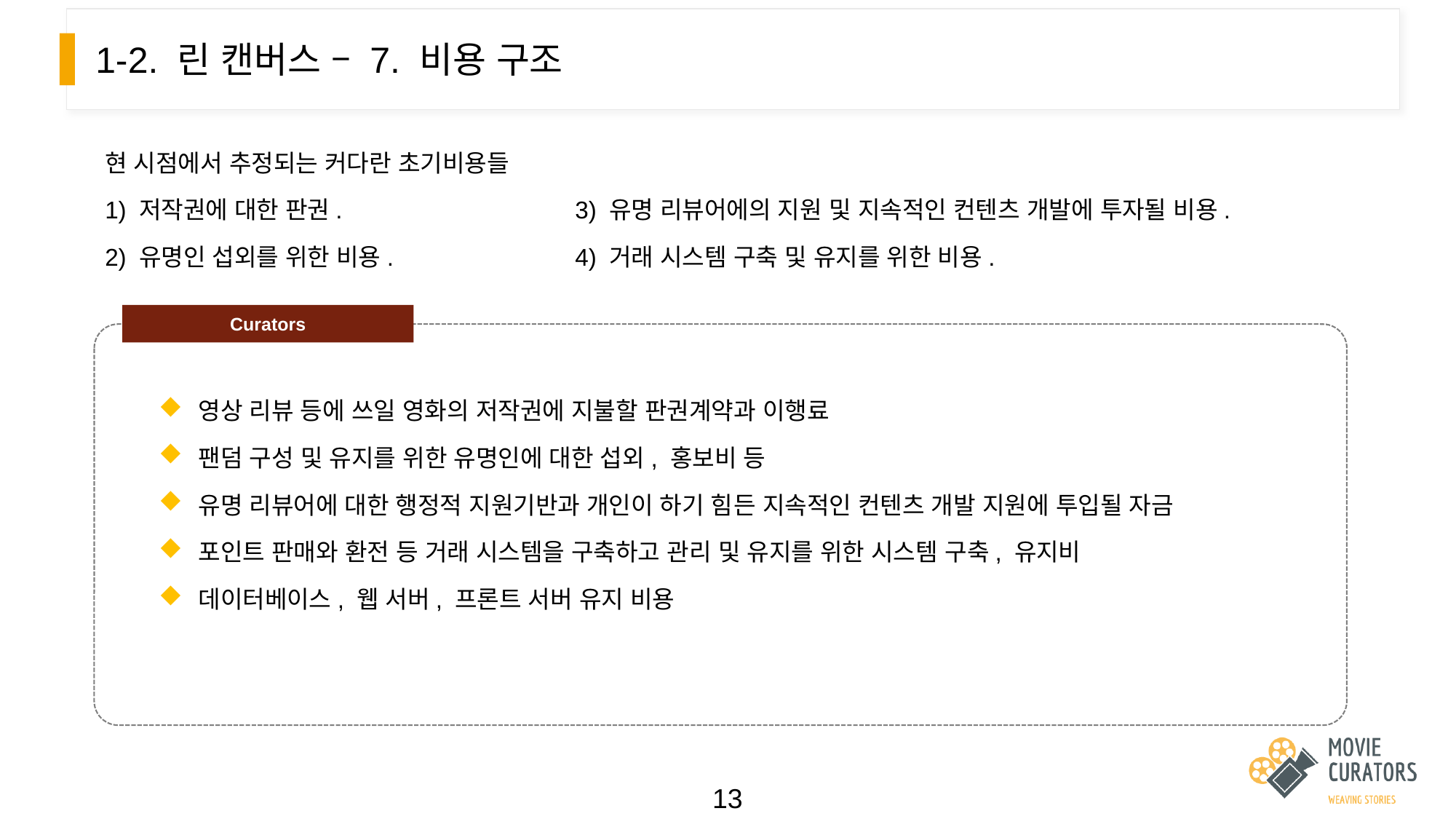

# 1-2. 린 캔버스 – 7. 비용 구조
현 시점에서 추정되는 커다란 초기비용들
1) 저작권에 대한 판권. 		     3) 유명 리뷰어에의 지원 및 지속적인 컨텐츠 개발에 투자될 비용.
2) 유명인 섭외를 위한 비용. 		     4) 거래 시스템 구축 및 유지를 위한 비용.

Curators

 영상 리뷰 등에 쓰일 영화의 저작권에 지불할 판권계약과 이행료
 팬덤 구성 및 유지를 위한 유명인에 대한 섭외, 홍보비 등
 유명 리뷰어에 대한 행정적 지원기반과 개인이 하기 힘든 지속적인 컨텐츠 개발 지원에 투입될 자금
 포인트 판매와 환전 등 거래 시스템을 구축하고 관리 및 유지를 위한 시스템 구축, 유지비
 데이터베이스, 웹 서버, 프론트 서버 유지 비용
13